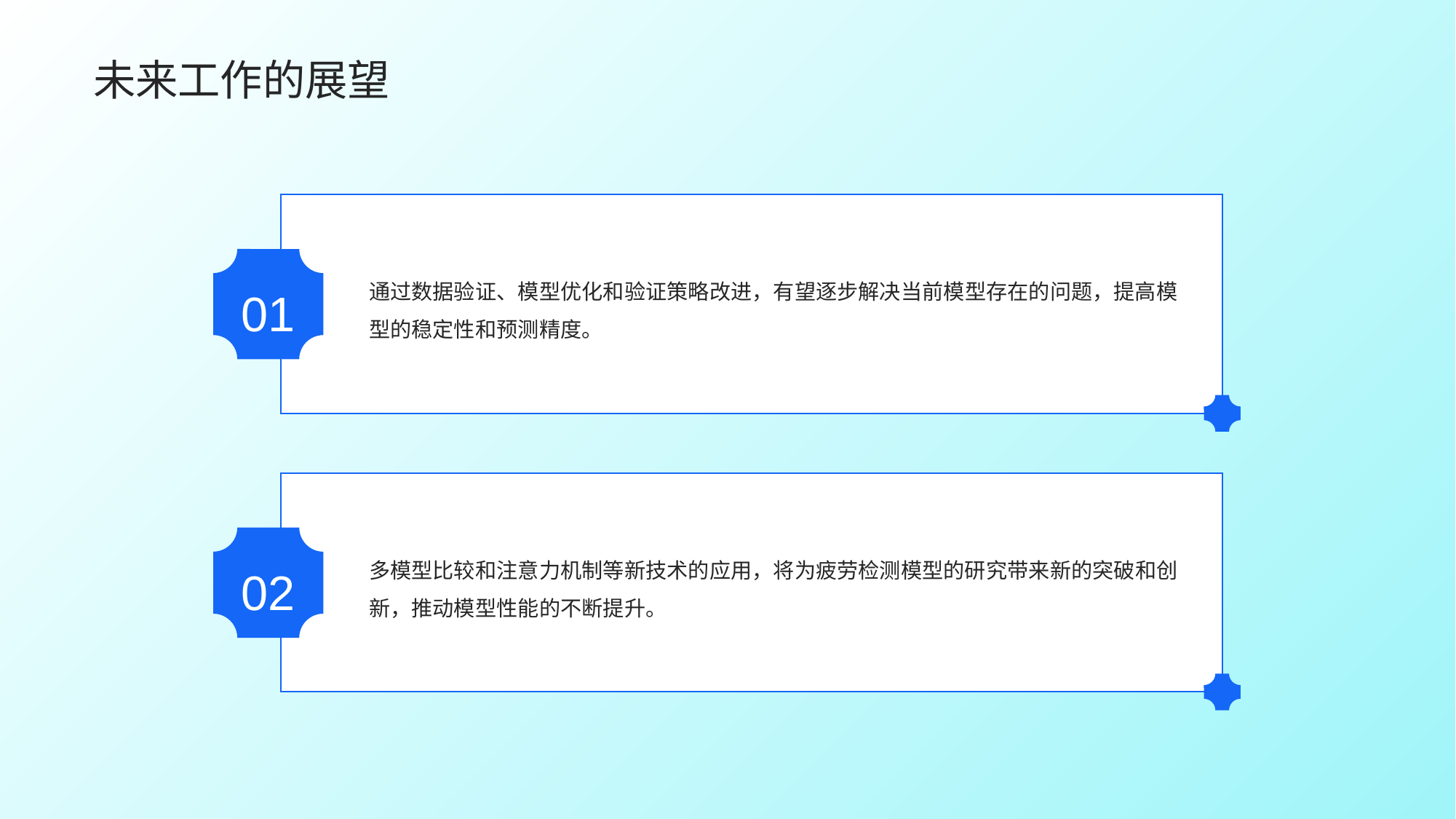

未来工作的展望

通过数据验证、模型优化和验证策略改进，有望逐步解决当前模型存在的问题，提高模型的稳定性和预测精度。

01

多模型比较和注意力机制等新技术的应用，将为疲劳检测模型的研究带来新的突破和创新，推动模型性能的不断提升。

02